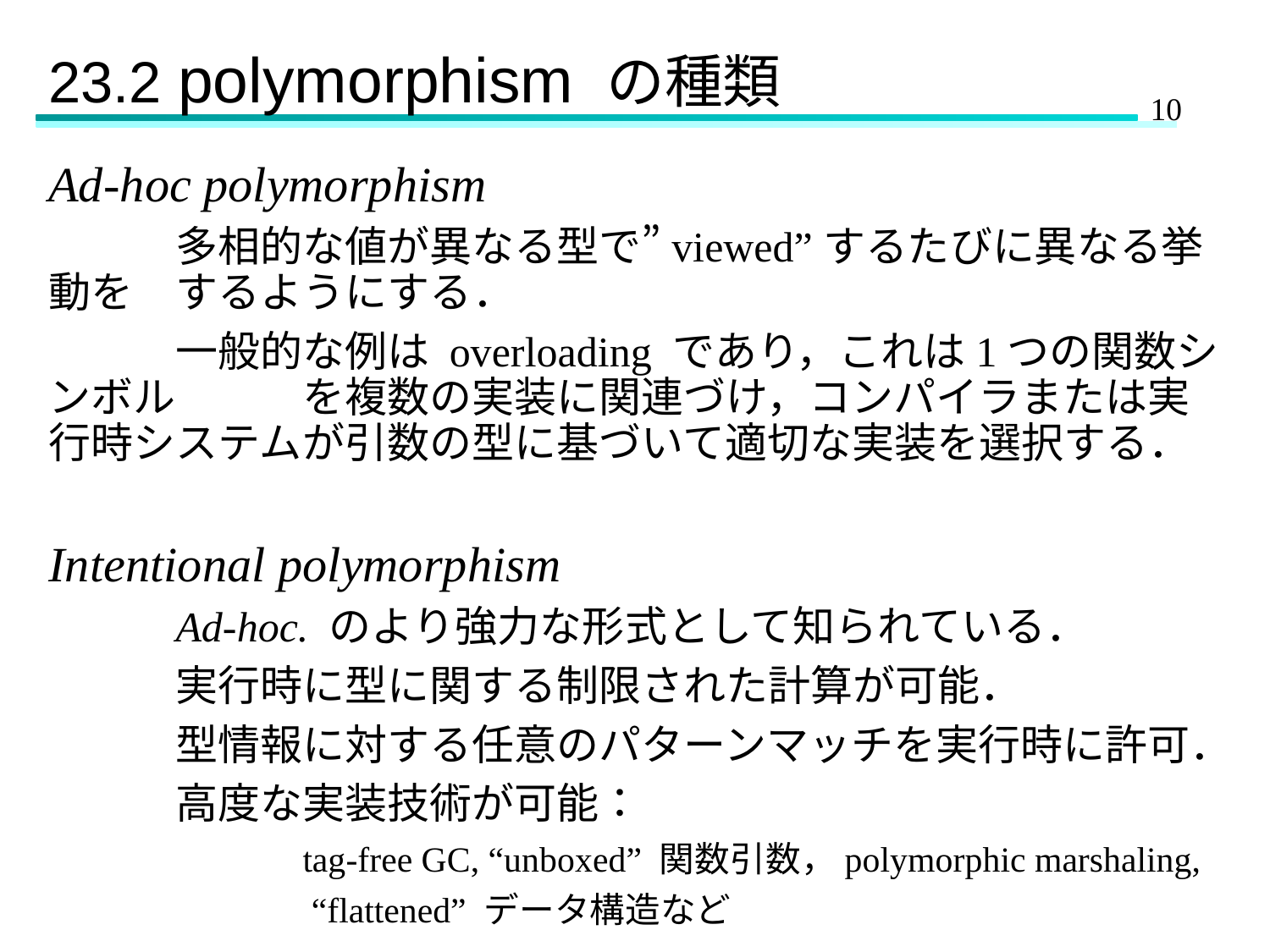

# 23.2 polymorphism の種類
Ad-hoc polymorphism
	多相的な値が異なる型で”viewed”するたびに異なる挙動を	するようにする．
	一般的な例は overloading であり，これは1つの関数シンボル	を複数の実装に関連づけ，コンパイラまたは実行時システム	が引数の型に基づいて適切な実装を選択する．

Intentional polymorphism
	Ad-hoc. のより強力な形式として知られている．
	実行時に型に関する制限された計算が可能．
	型情報に対する任意のパターンマッチを実行時に許可．
	高度な実装技術が可能：
		tag-free GC, “unboxed” 関数引数，polymorphic marshaling,
		 “flattened” データ構造など